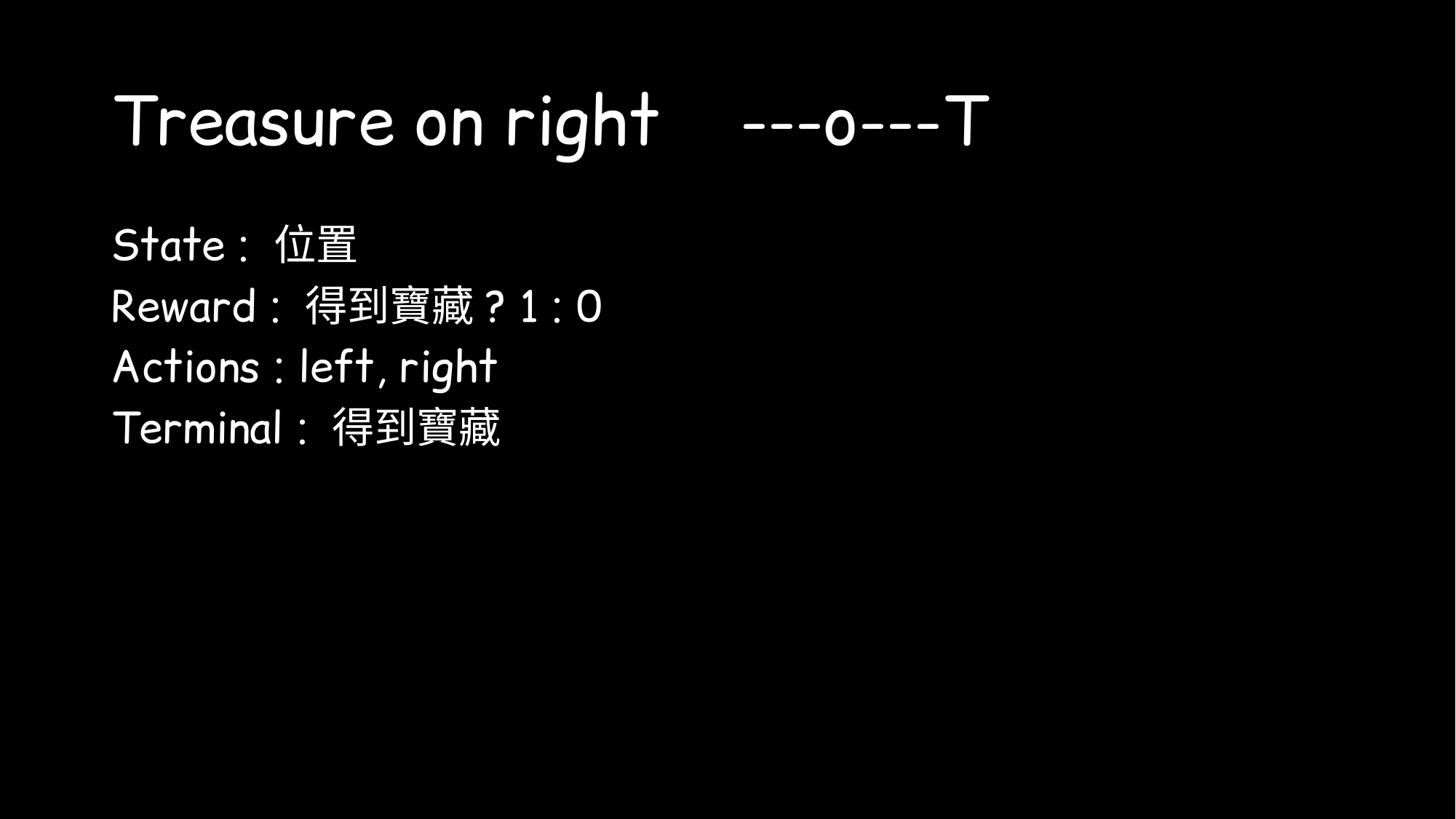

# Treasure on right    ---o---T
State : 位置
Reward : 得到寶藏? 1 : 0
Actions : left, right
Terminal : 得到寶藏